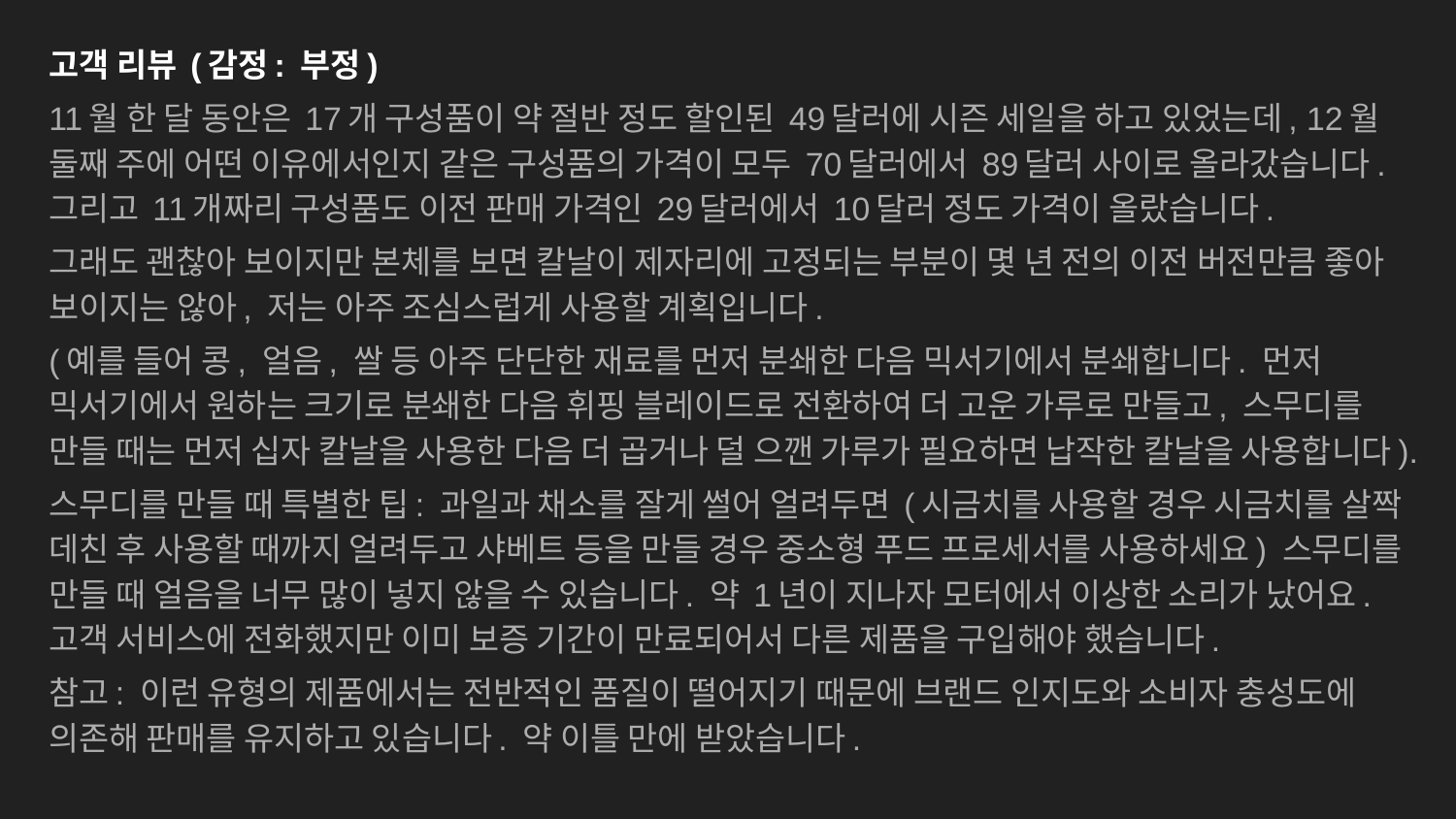

고객 리뷰 (감정: 부정)
11월 한 달 동안은 17개 구성품이 약 절반 정도 할인된 49달러에 시즌 세일을 하고 있었는데, 12월 둘째 주에 어떤 이유에서인지 같은 구성품의 가격이 모두 70달러에서 89달러 사이로 올라갔습니다. 그리고 11개짜리 구성품도 이전 판매 가격인 29달러에서 10달러 정도 가격이 올랐습니다.
그래도 괜찮아 보이지만 본체를 보면 칼날이 제자리에 고정되는 부분이 몇 년 전의 이전 버전만큼 좋아 보이지는 않아, 저는 아주 조심스럽게 사용할 계획입니다.
(예를 들어 콩, 얼음, 쌀 등 아주 단단한 재료를 먼저 분쇄한 다음 믹서기에서 분쇄합니다. 먼저 믹서기에서 원하는 크기로 분쇄한 다음 휘핑 블레이드로 전환하여 더 고운 가루로 만들고, 스무디를 만들 때는 먼저 십자 칼날을 사용한 다음 더 곱거나 덜 으깬 가루가 필요하면 납작한 칼날을 사용합니다).
스무디를 만들 때 특별한 팁: 과일과 채소를 잘게 썰어 얼려두면 (시금치를 사용할 경우 시금치를 살짝 데친 후 사용할 때까지 얼려두고 샤베트 등을 만들 경우 중소형 푸드 프로세서를 사용하세요) 스무디를 만들 때 얼음을 너무 많이 넣지 않을 수 있습니다. 약 1년이 지나자 모터에서 이상한 소리가 났어요. 고객 서비스에 전화했지만 이미 보증 기간이 만료되어서 다른 제품을 구입해야 했습니다.
참고: 이런 유형의 제품에서는 전반적인 품질이 떨어지기 때문에 브랜드 인지도와 소비자 충성도에 의존해 판매를 유지하고 있습니다. 약 이틀 만에 받았습니다.